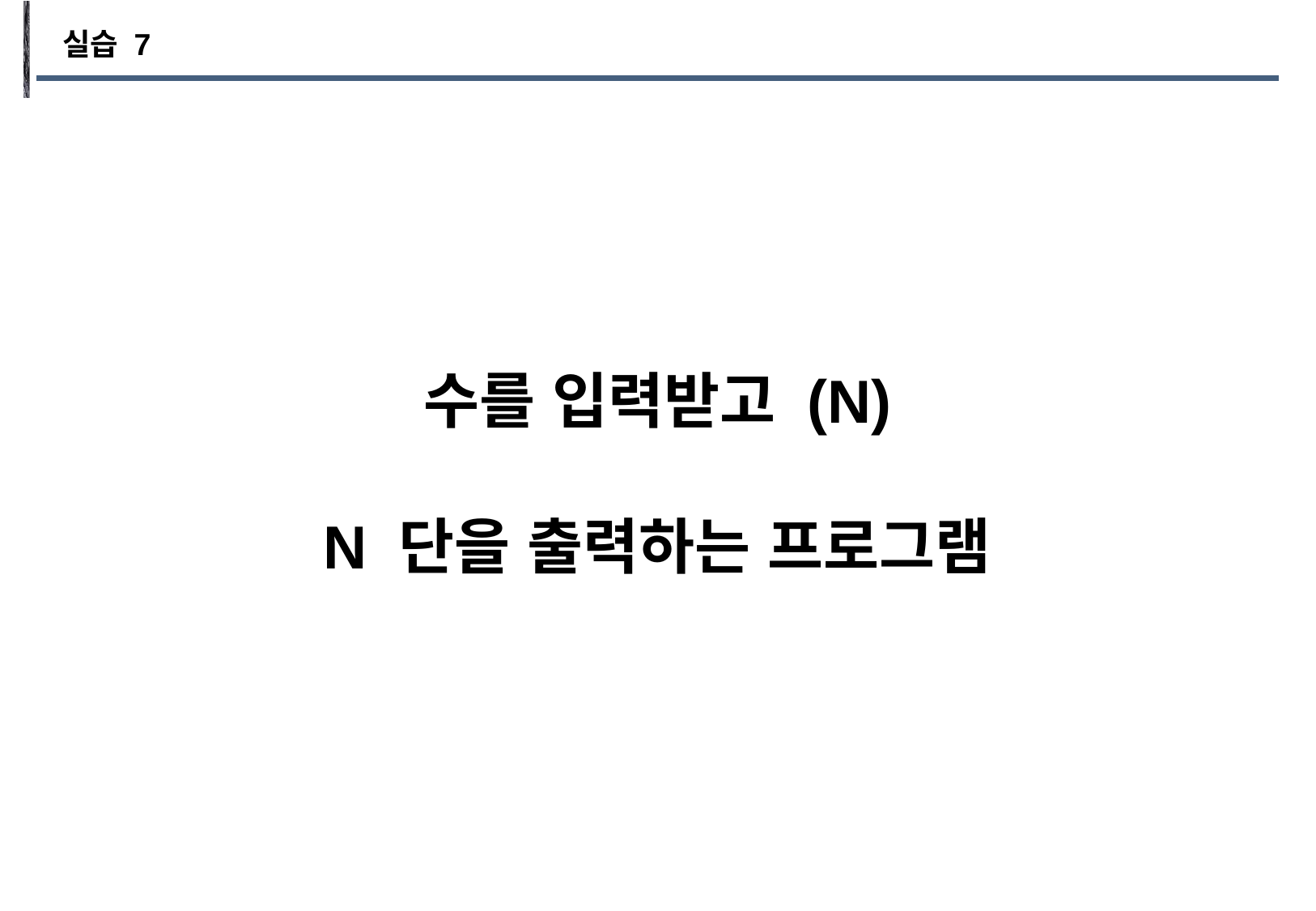

실습 7

수를 입력받고 (N)

N 단을 출력하는 프로그램